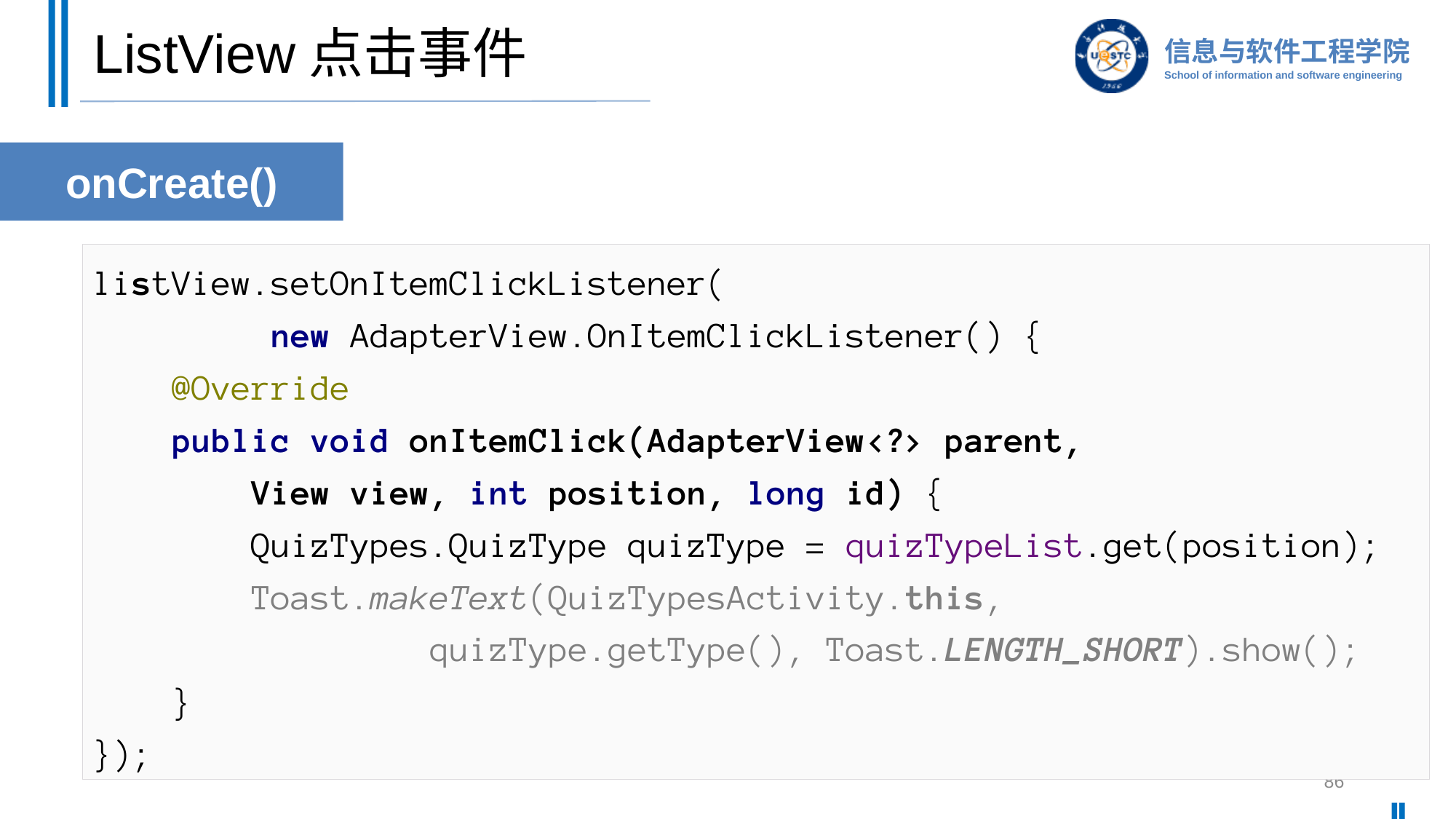

# ListView点击事件
onCreate()
listView.setOnItemClickListener(
         new AdapterView.OnItemClickListener() {
    @Override
    public void onItemClick(AdapterView<?> parent,
        View view, int position, long id) {
        QuizTypes.QuizType quizType = quizTypeList.get(position);
        Toast.makeText(QuizTypesActivity.this,
                 quizType.getType(), Toast.LENGTH_SHORT).show();
    }
});
86